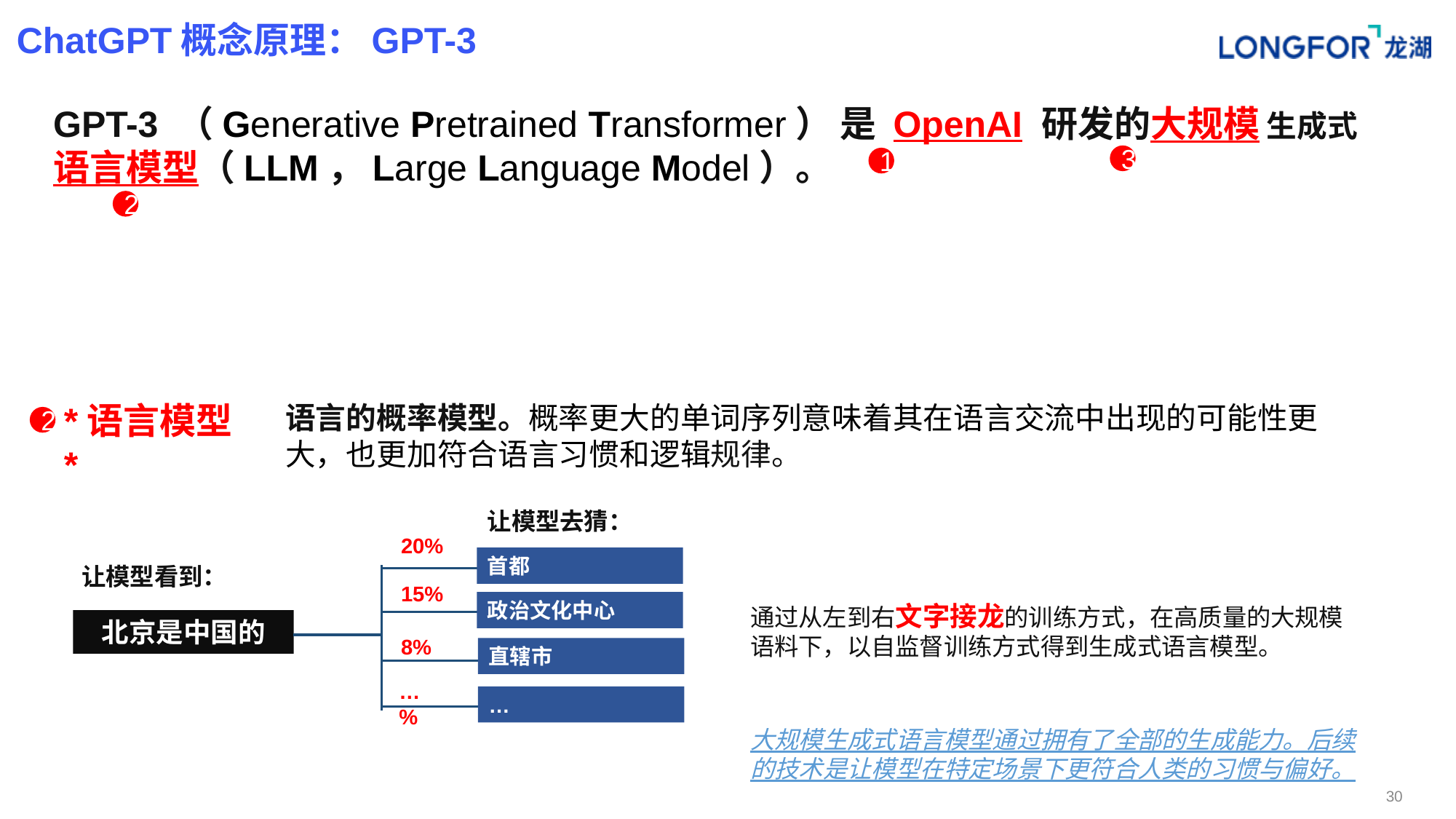

# ChatGPT概念原理：GPT-3
GPT-3 （Generative Pretrained Transformer） 是 OpenAI 研发的大规模 生成式
语言模型（LLM，Large Language Model）。
3
1
2
*语言模型*
语言的概率模型。概率更大的单词序列意味着其在语言交流中出现的可能性更大，也更加符合语言习惯和逻辑规律。
2
让模型去猜：
20%
首都
让模型看到：
15%
政治文化中心
通过从左到右文字接龙的训练方式，在高质量的大规模语料下，以自监督训练方式得到生成式语言模型。
北京是中国的
8%
直辖市
…%
…
大规模生成式语言模型通过拥有了全部的生成能力。后续的技术是让模型在特定场景下更符合人类的习惯与偏好。